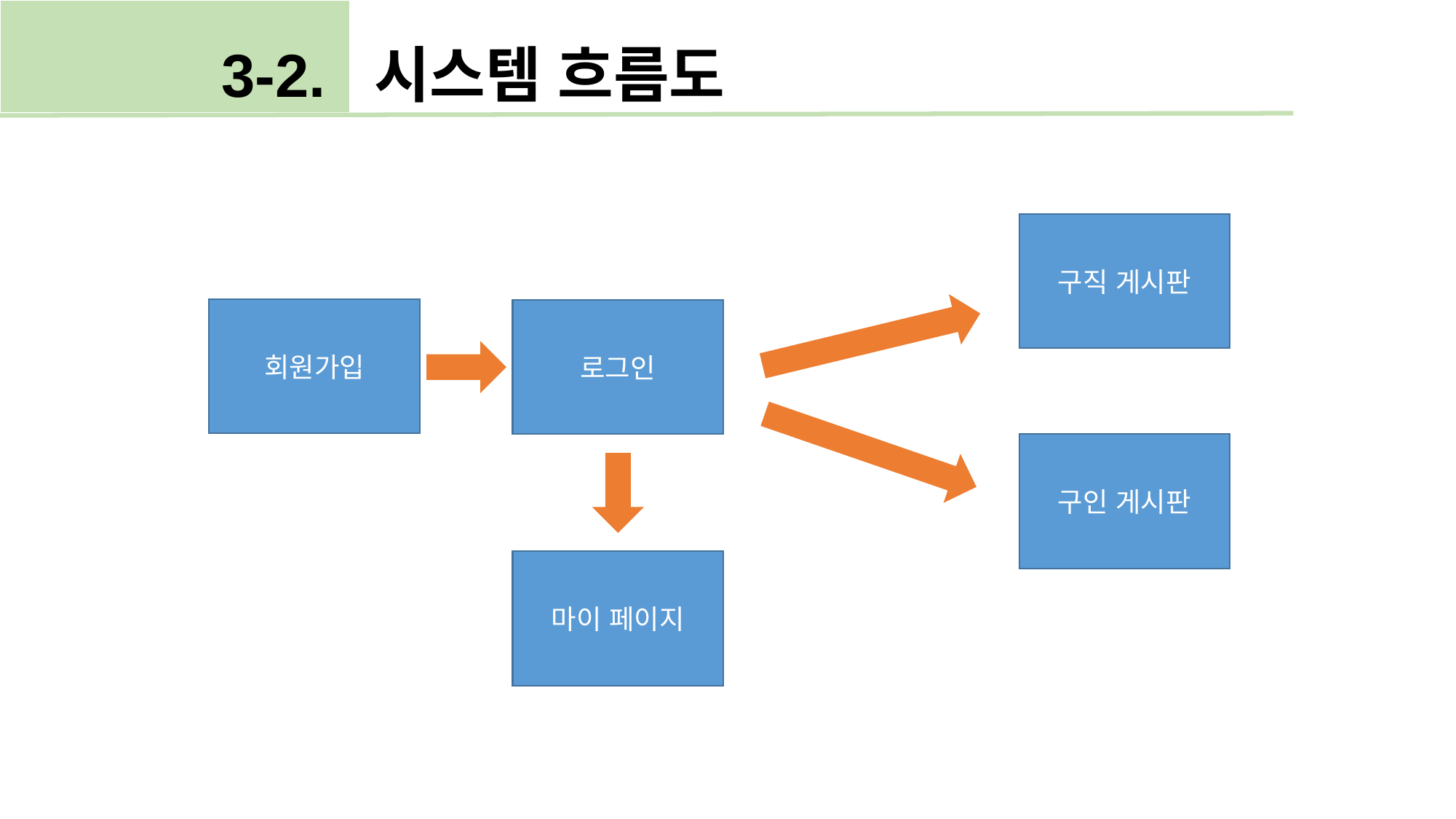

3-2.  시스템 흐름도
구직 게시판
회원가입
로그인

구인 게시판

마이 페이지